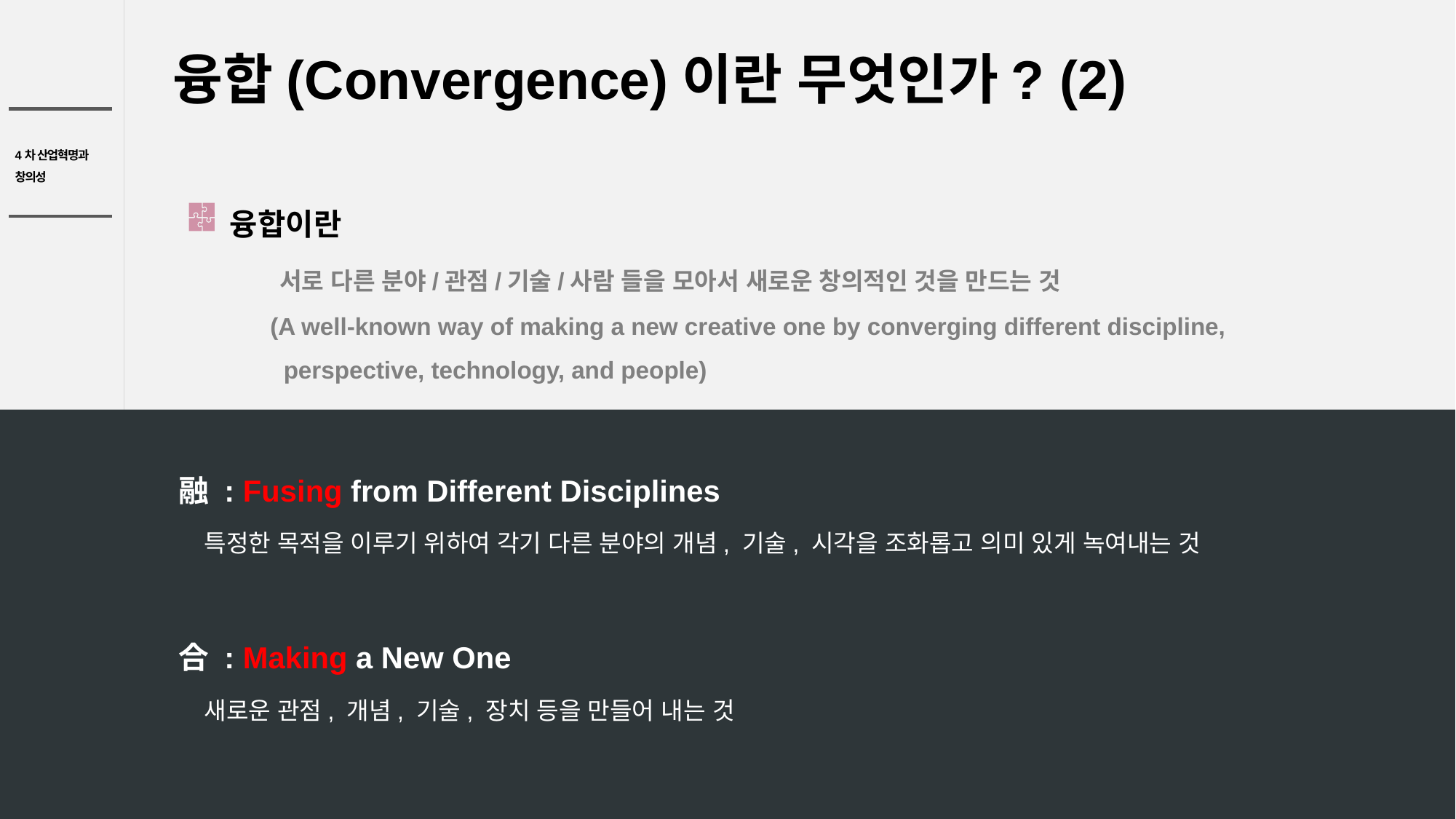

융합(Convergence)이란 무엇인가? (2)
융합이란
     서로 다른 분야/관점/기술/사람 들을 모아서 새로운 창의적인 것을 만드는 것
      (A well-known way of making a new creative one by converging different discipline,
        perspective, technology, and people)

融 : Fusing from Different Disciplines
   특정한 목적을 이루기 위하여 각기 다른 분야의 개념, 기술, 시각을 조화롭고 의미 있게 녹여내는 것

合 : Making a New One
   새로운 관점, 개념, 기술, 장치 등을 만들어 내는 것
62